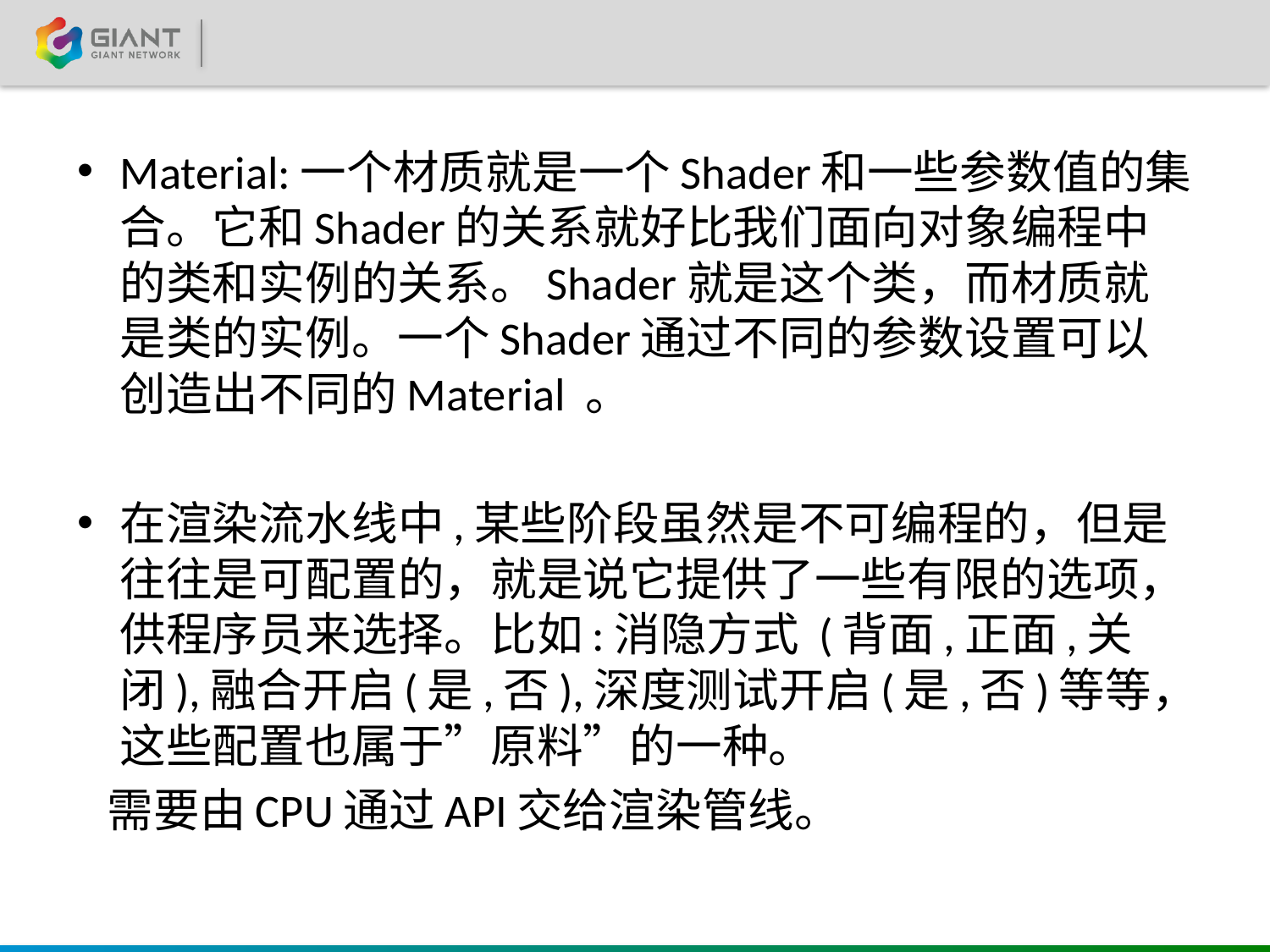

Material:一个材质就是一个Shader和一些参数值的集合。它和Shader的关系就好比我们面向对象编程中的类和实例的关系。Shader就是这个类，而材质就是类的实例。一个Shader通过不同的参数设置可以创造出不同的Material 。

在渲染流水线中,某些阶段虽然是不可编程的，但是往往是可配置的，就是说它提供了一些有限的选项，供程序员来选择。比如:消隐方式 (背面,正面,关闭),融合开启(是,否),深度测试开启(是,否)等等，这些配置也属于”原料”的一种。
  需要由CPU通过API交给渲染管线。